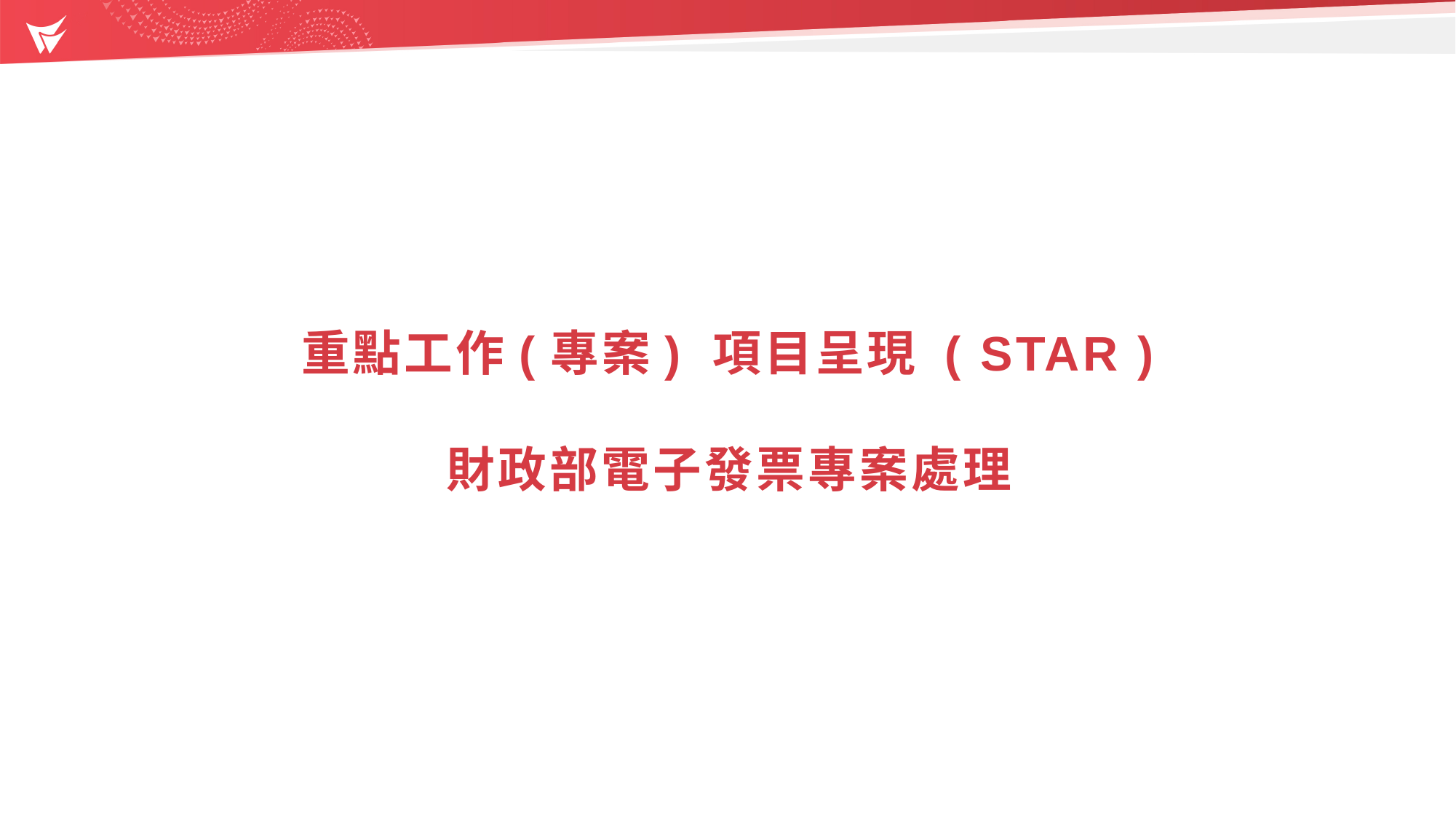

# 重點工作(專案) 項目呈現 ( STAR ) 財政部電子發票專案處理